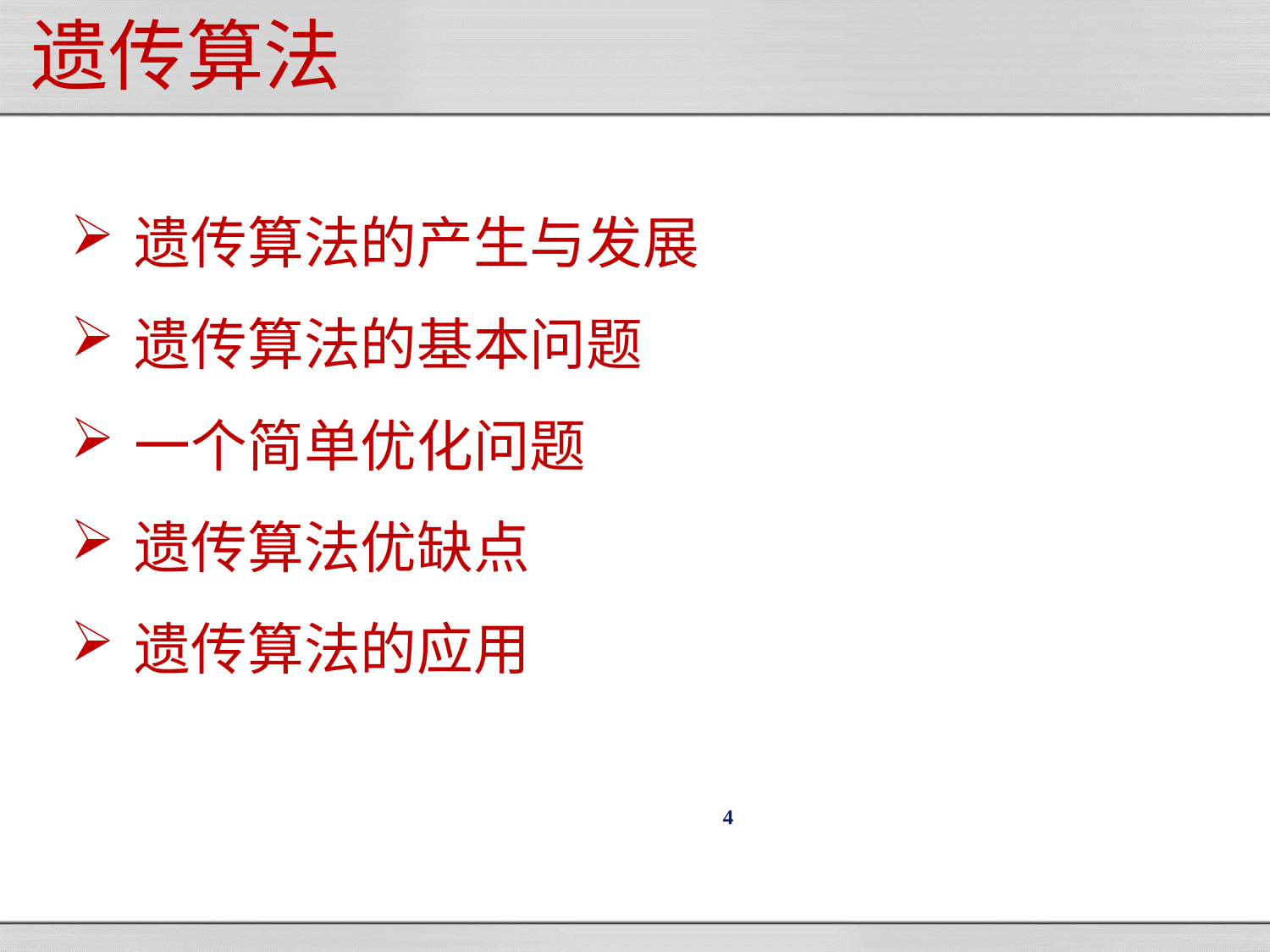

# 遗传算法
遗传算法的产生与发展
遗传算法的基本问题
一个简单优化问题
遗传算法优缺点
遗传算法的应用
4